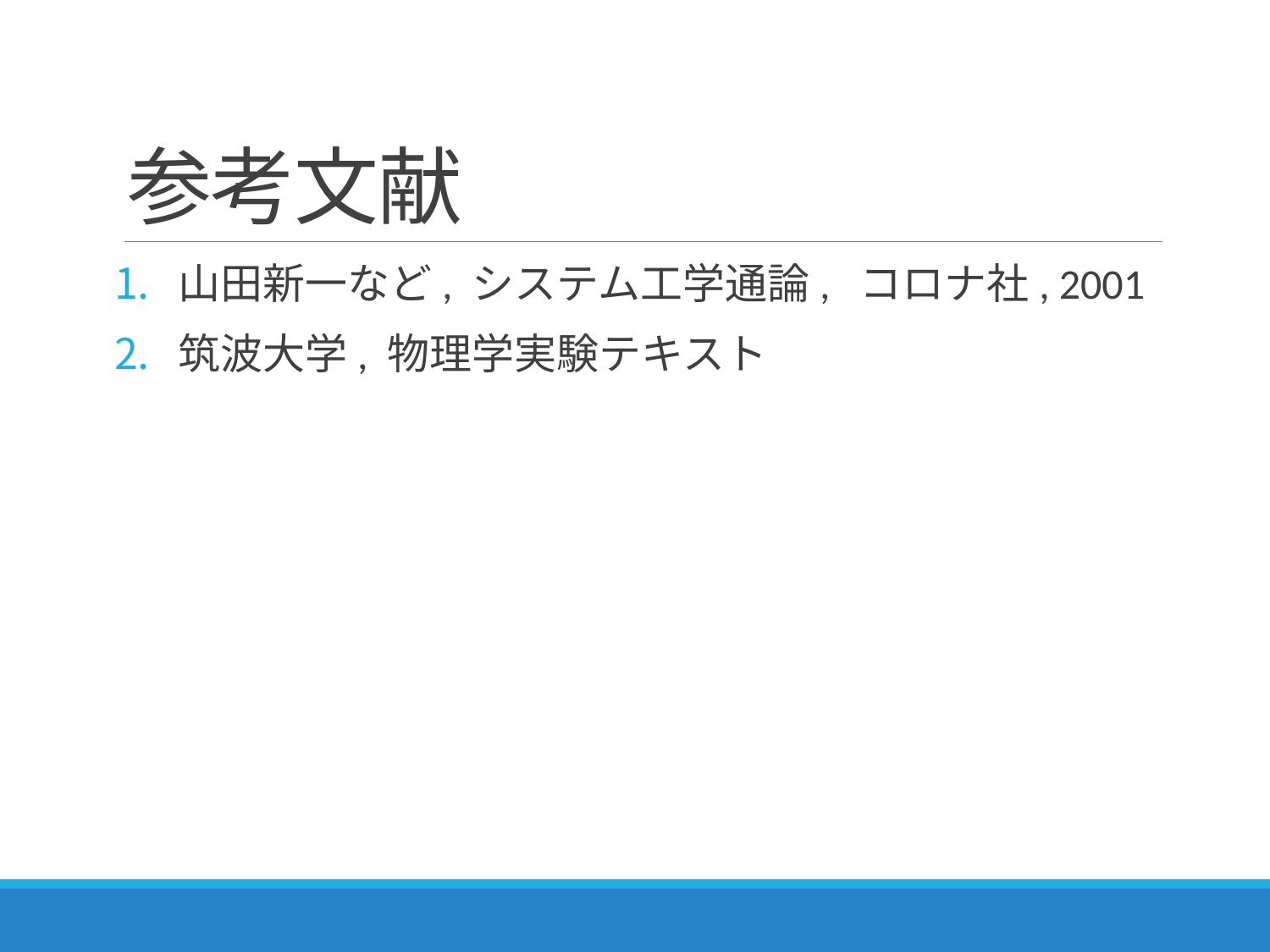

# 参考文献
山田新一など, システム工学通論,  コロナ社, 2001
筑波大学, 物理学実験テキスト